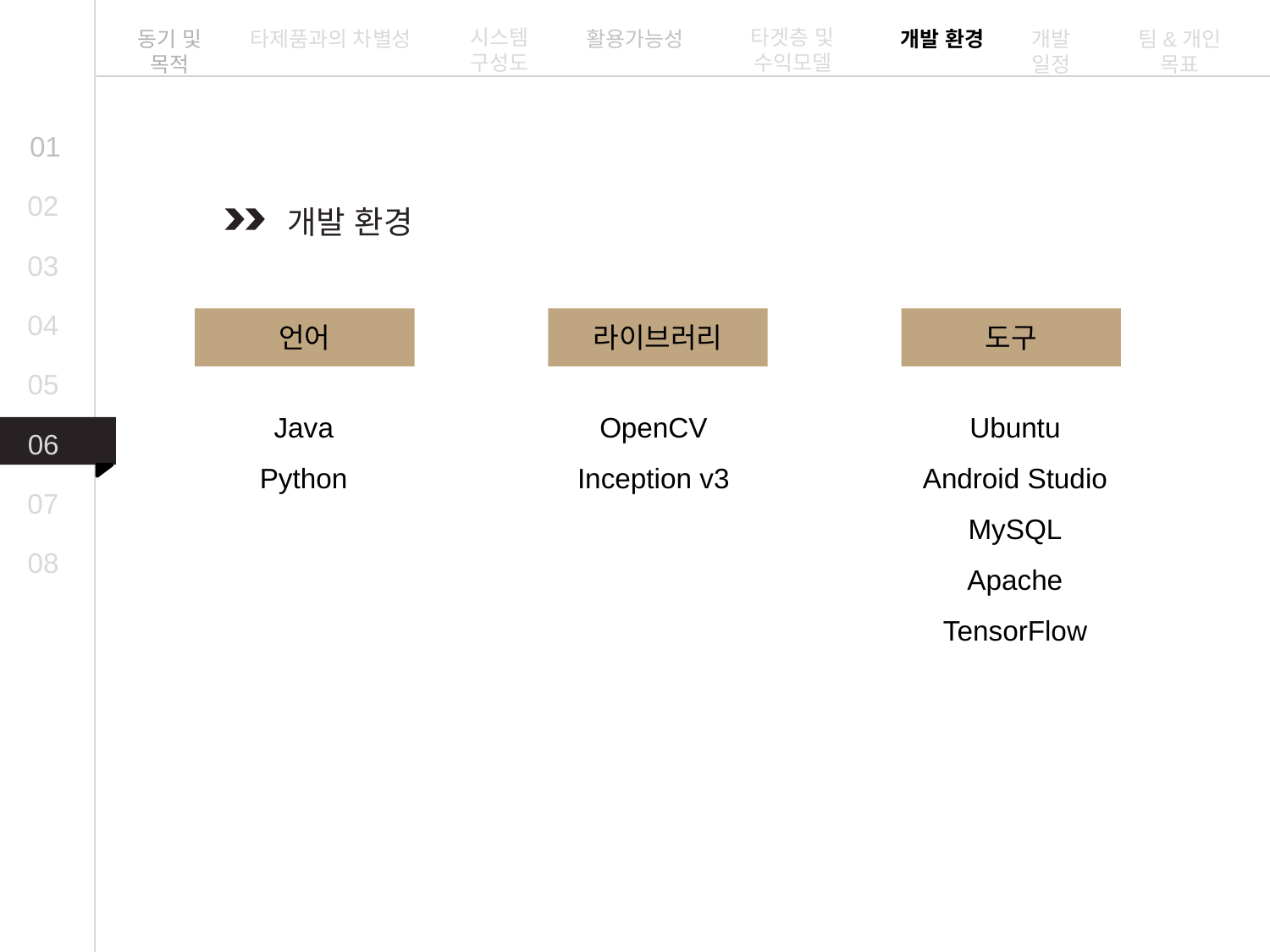

시스템 구성도
타겟층 및 수익모델
동기 및 목적
타제품과의 차별성
활용가능성
개발 환경
개발 일정
팀&개인 목표
01
02
개발 환경

03
04
언어
라이브러리
도구
05
Java
Python
OpenCV
Inception v3
Ubuntu
Android Studio
MySQL
Apache
TensorFlow

06

07
08